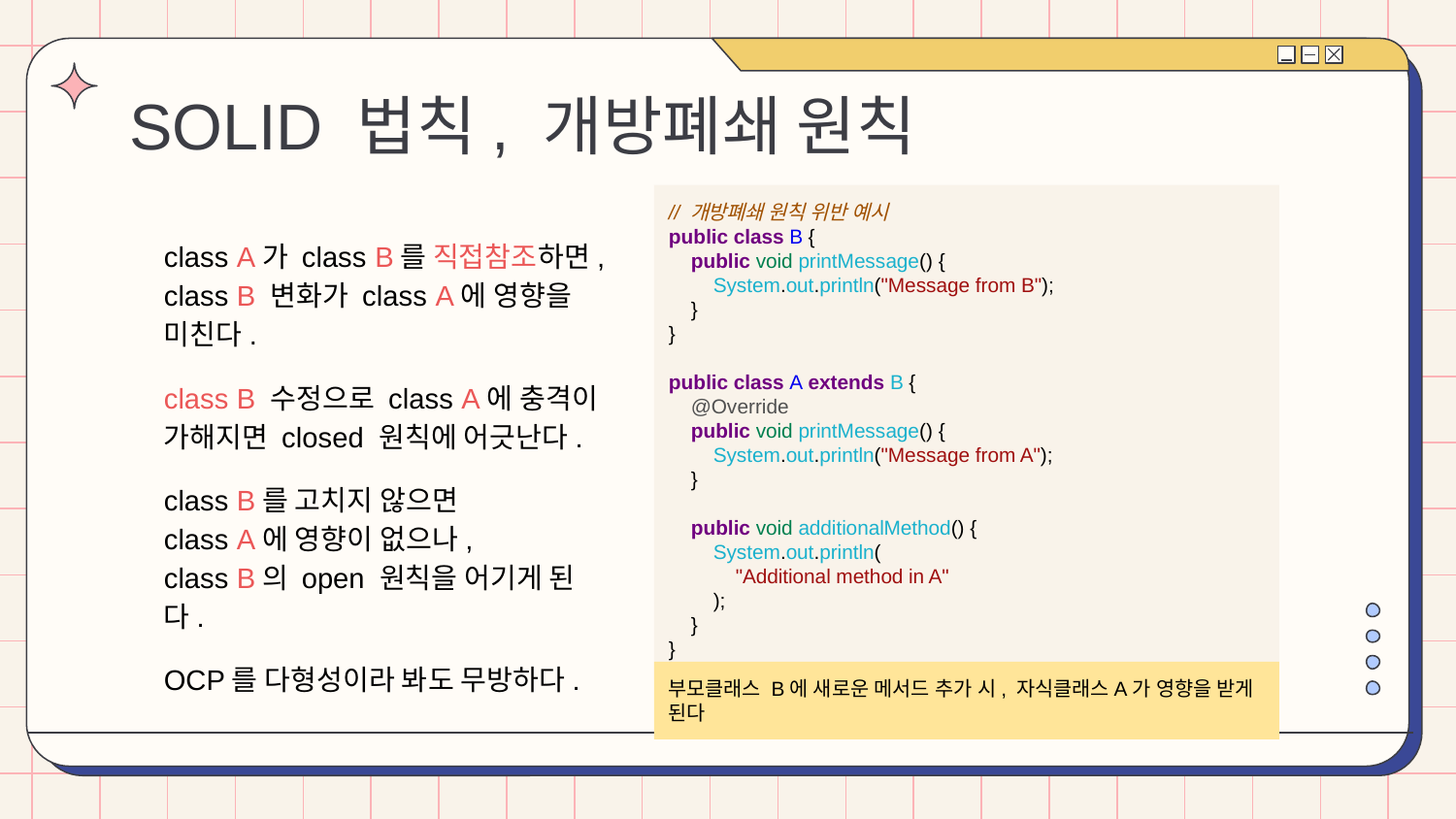

# SOLID 법칙, 개방폐쇄 원칙
// 개방폐쇄 원칙 위반 예시
public class B {
    public void printMessage() {
        System.out.println("Message from B");
    }
}

public class A extends B {
    @Override
    public void printMessage() {
        System.out.println("Message from A");
    }

    public void additionalMethod() {
        System.out.println(
            "Additional method in A"
        );
    }
}

class A가 class B를 직접참조하면,
class B 변화가 class A에 영향을 미친다.
class B 수정으로 class A에 충격이 가해지면 closed 원칙에 어긋난다.
class B를 고치지 않으면
class A에 영향이 없으나,
class B의 open 원칙을 어기게 된다.
OCP를 다형성이라 봐도 무방하다.
부모클래스 B에 새로운 메서드 추가 시, 자식클래스A가 영향을 받게 된다